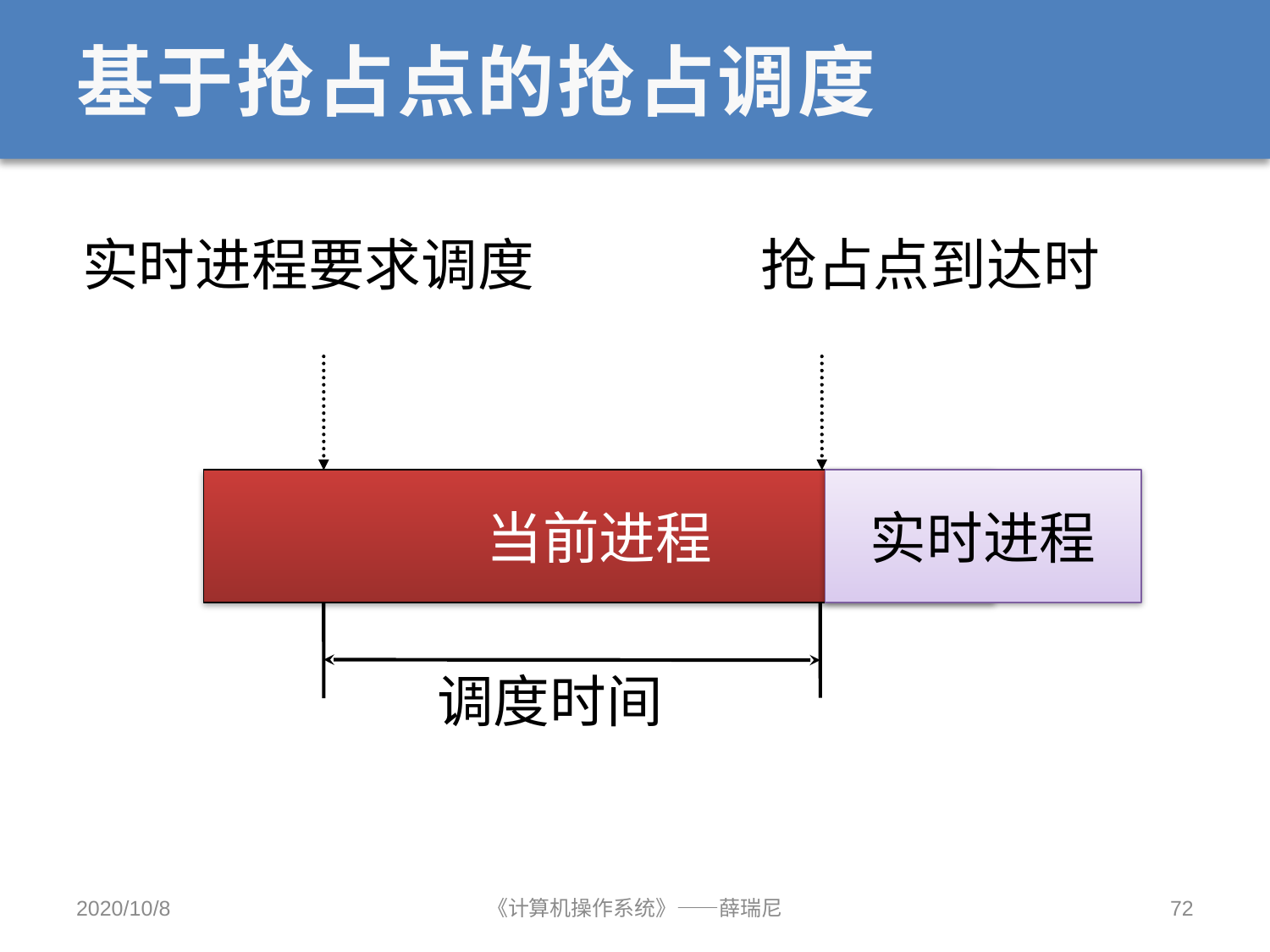

# 基于抢占点的抢占调度
实时进程要求调度

抢占点到达时

当前进程
实时进程

调度时间
2020/10/8
《计算机操作系统》——薛瑞尼
72